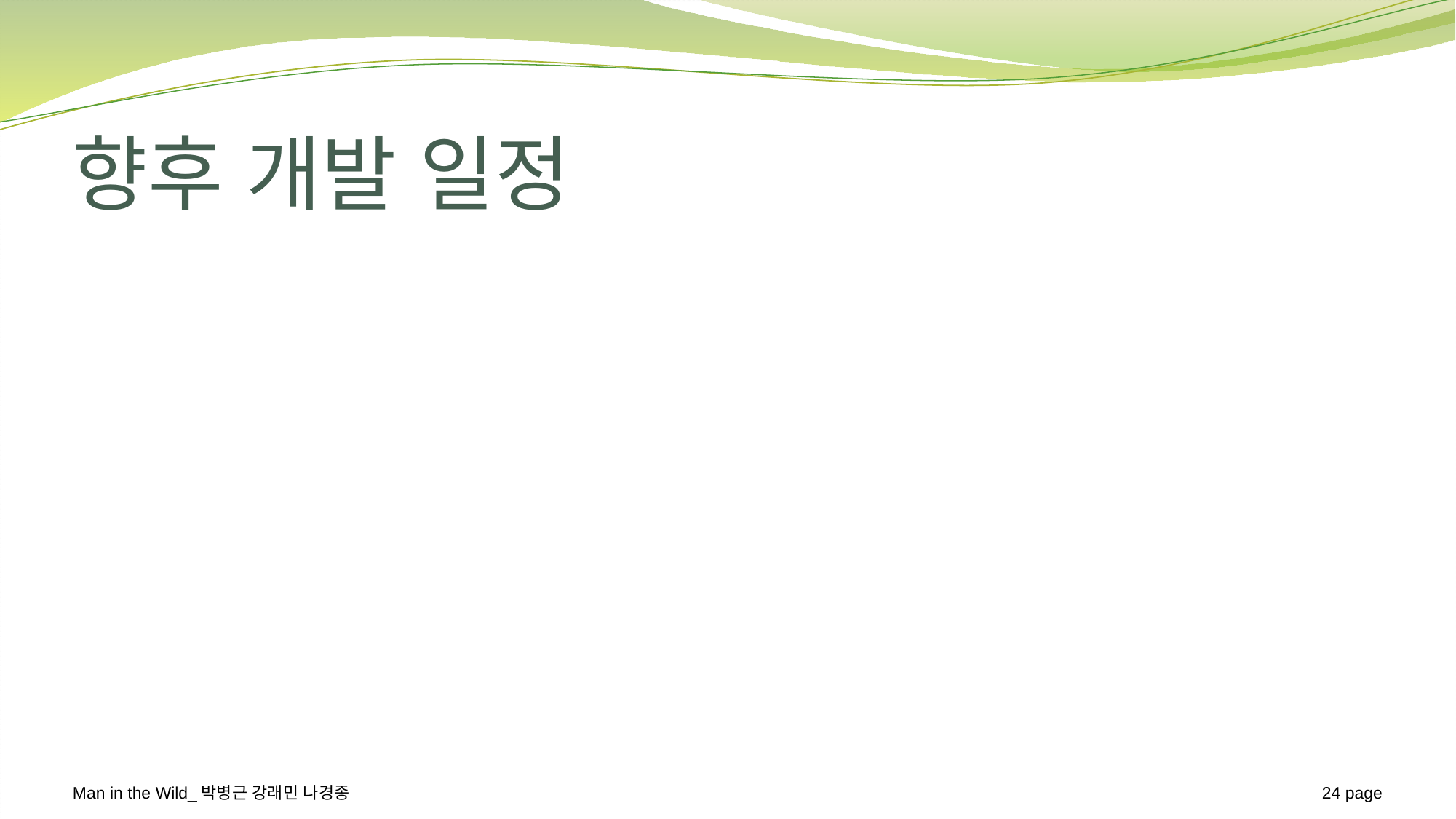

# 향후 개발 일정

Man in the Wild_박병근 강래민 나경종
24 page